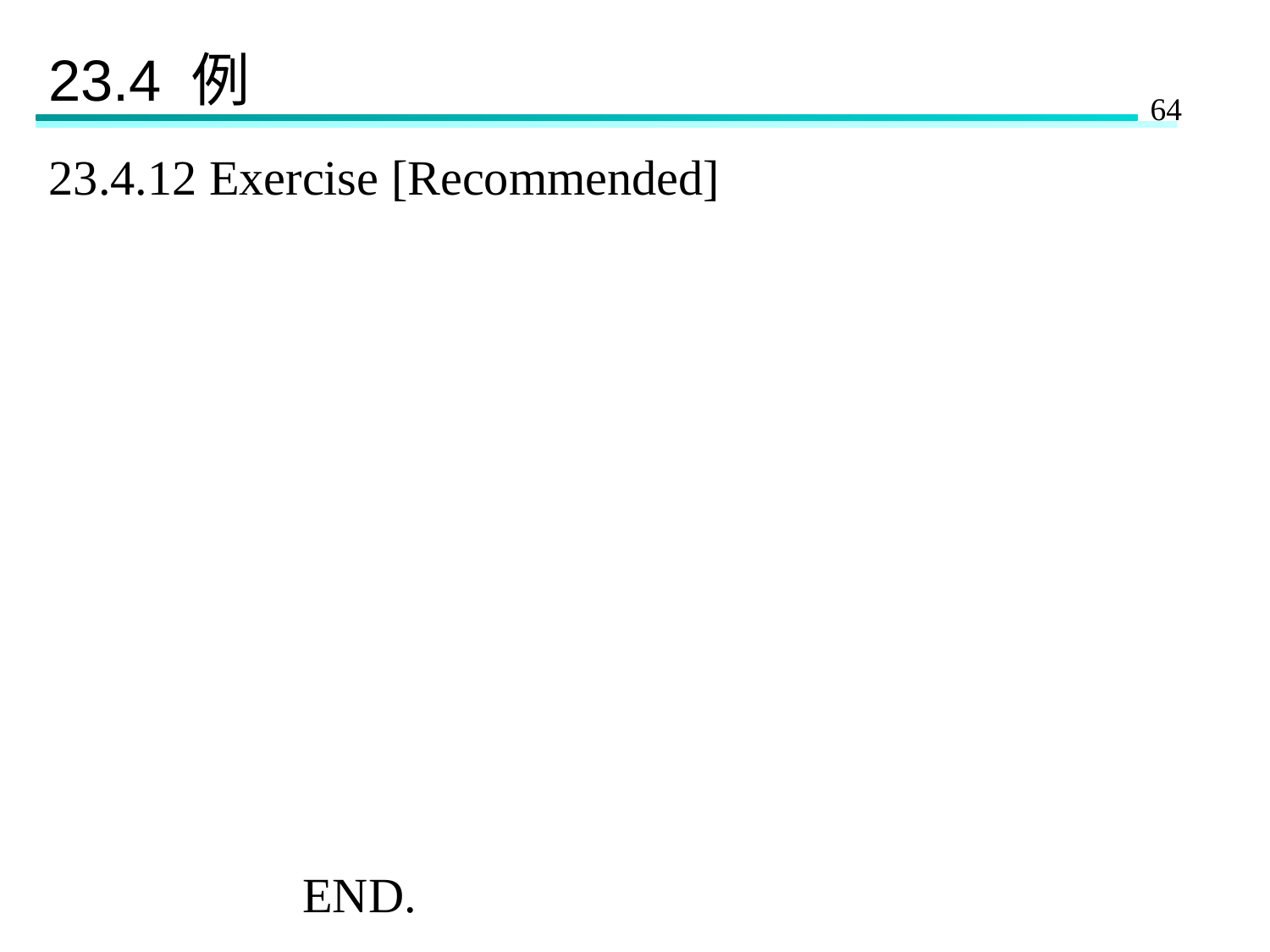

# 23.4 例
23.4.12 Exercise [Recommended]

											END.